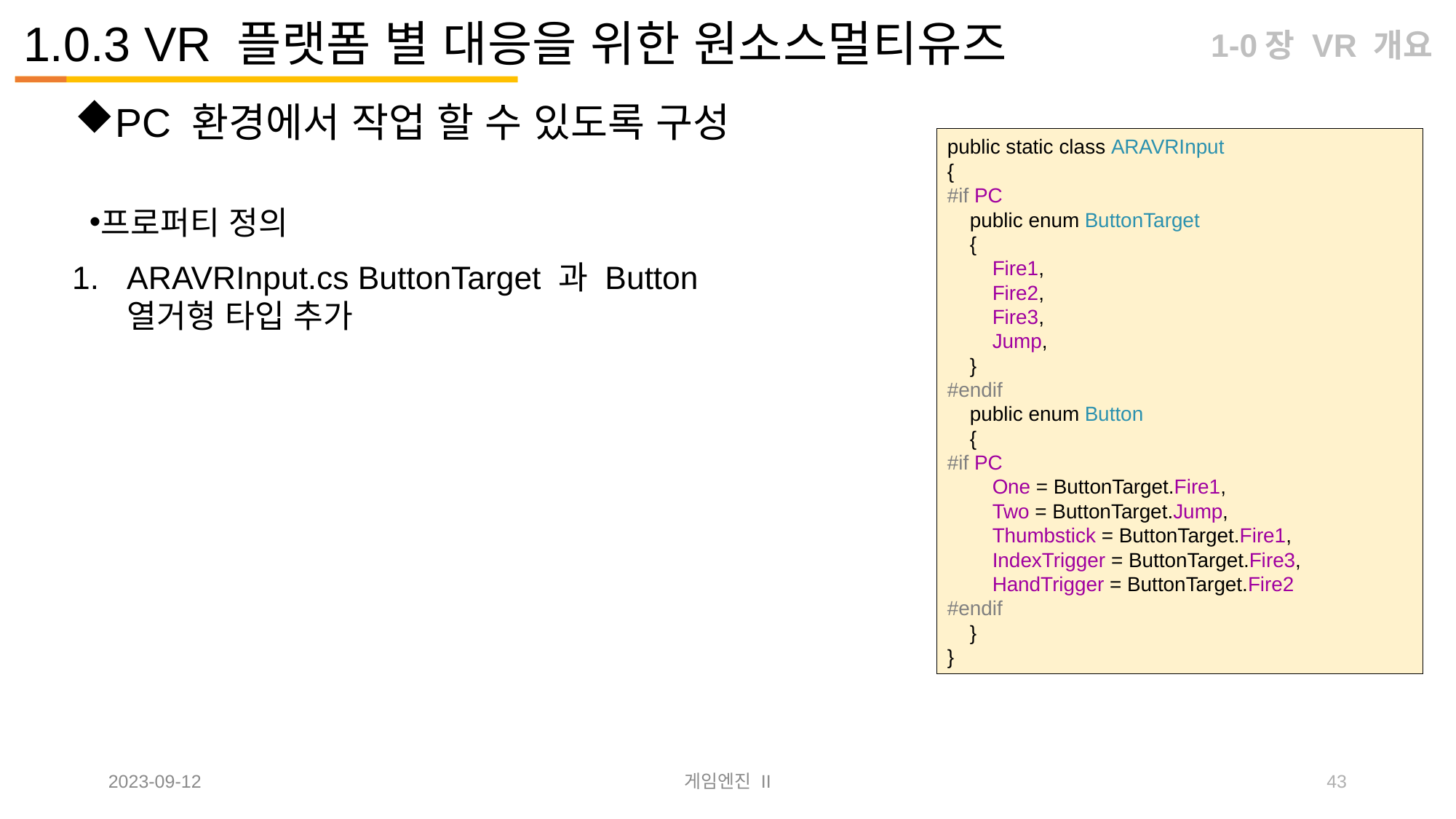

# 1.0.3 VR 플랫폼 별 대응을 위한 원소스멀티유즈
1-0장 VR 개요

PC 환경에서 작업 할 수 있도록 구성
public static class ARAVRInput
{
#if PC
    public enum ButtonTarget
    {
        Fire1,
        Fire2,
        Fire3,
        Jump,
    }
#endif
    public enum Button
    {
#if PC
        One = ButtonTarget.Fire1,
        Two = ButtonTarget.Jump,
        Thumbstick = ButtonTarget.Fire1,
        IndexTrigger = ButtonTarget.Fire3,
        HandTrigger = ButtonTarget.Fire2
#endif
    }
}
프로퍼티 정의
ARAVRInput.cs ButtonTarget 과 Button 열거형 타입 추가
2023-09-12
게임엔진 II
43